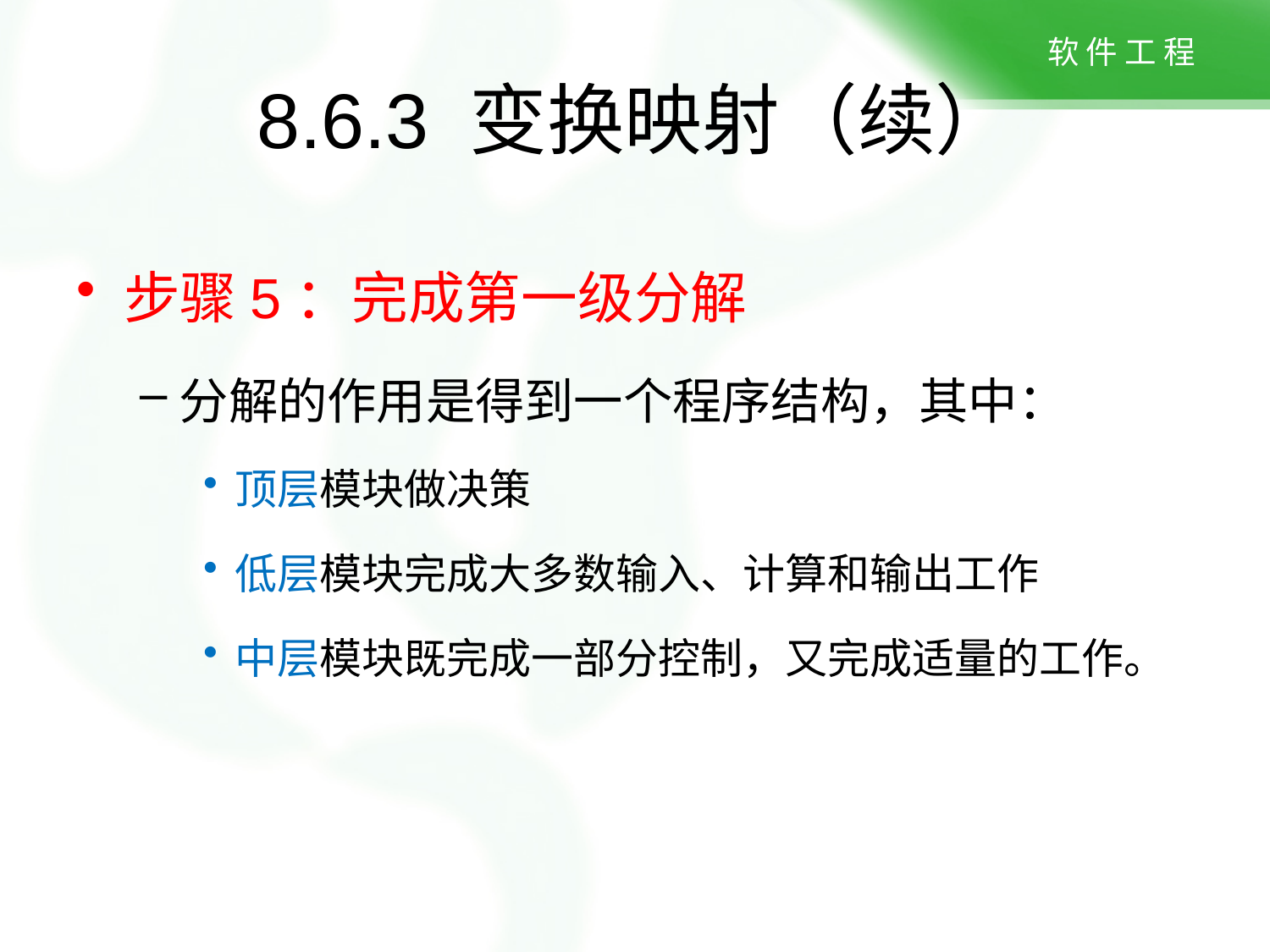

8.6.3 变换映射（续）
步骤5：完成第一级分解
分解的作用是得到一个程序结构，其中：
顶层模块做决策
低层模块完成大多数输入、计算和输出工作
中层模块既完成一部分控制，又完成适量的工作。